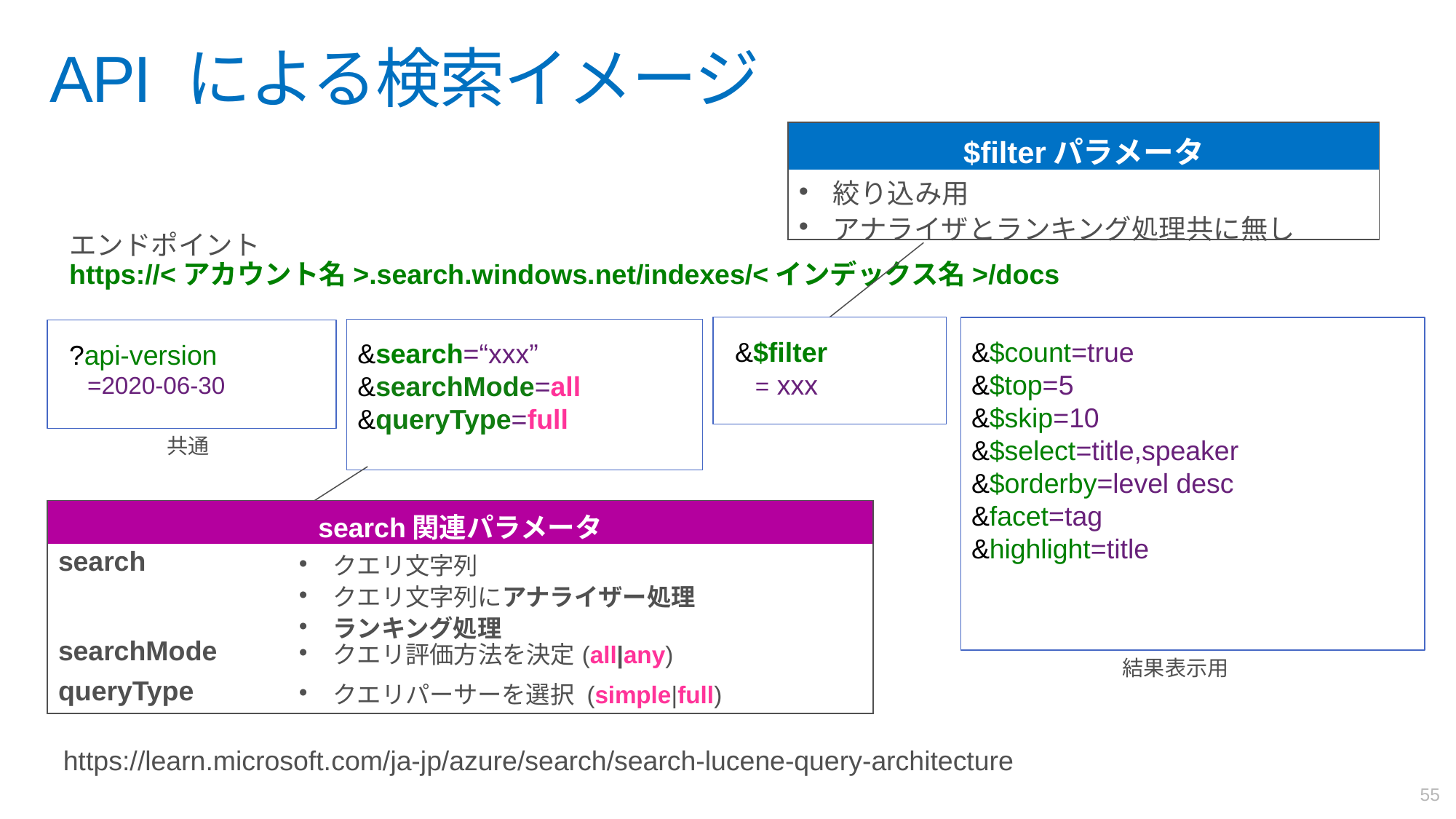

# API による検索イメージ
| $filterパラメータ |
| --- |
| 絞り込み用 アナライザとランキング処理共に無し |
エンドポイント
https://<アカウント名>.search.windows.net/indexes/<インデックス名>/docs
&$filter
   = xxx
&$count=true
&$top=5
&$skip=10
&$select=title,speaker
&$orderby=level desc
&facet=tag
&highlight=title
&search=“xxx”
&searchMode=all
&queryType=full
?api-version
   =2020-06-30
共通
| search関連パラメータ |  |
| --- | --- |
| search | クエリ文字列 クエリ文字列にアナライザー処理 ランキング処理 |
| searchMode | クエリ評価方法を決定(all|any) |
| queryType | クエリパーサーを選択 (simple|full) |
結果表示用
https://learn.microsoft.com/ja-jp/azure/search/search-lucene-query-architecture
55